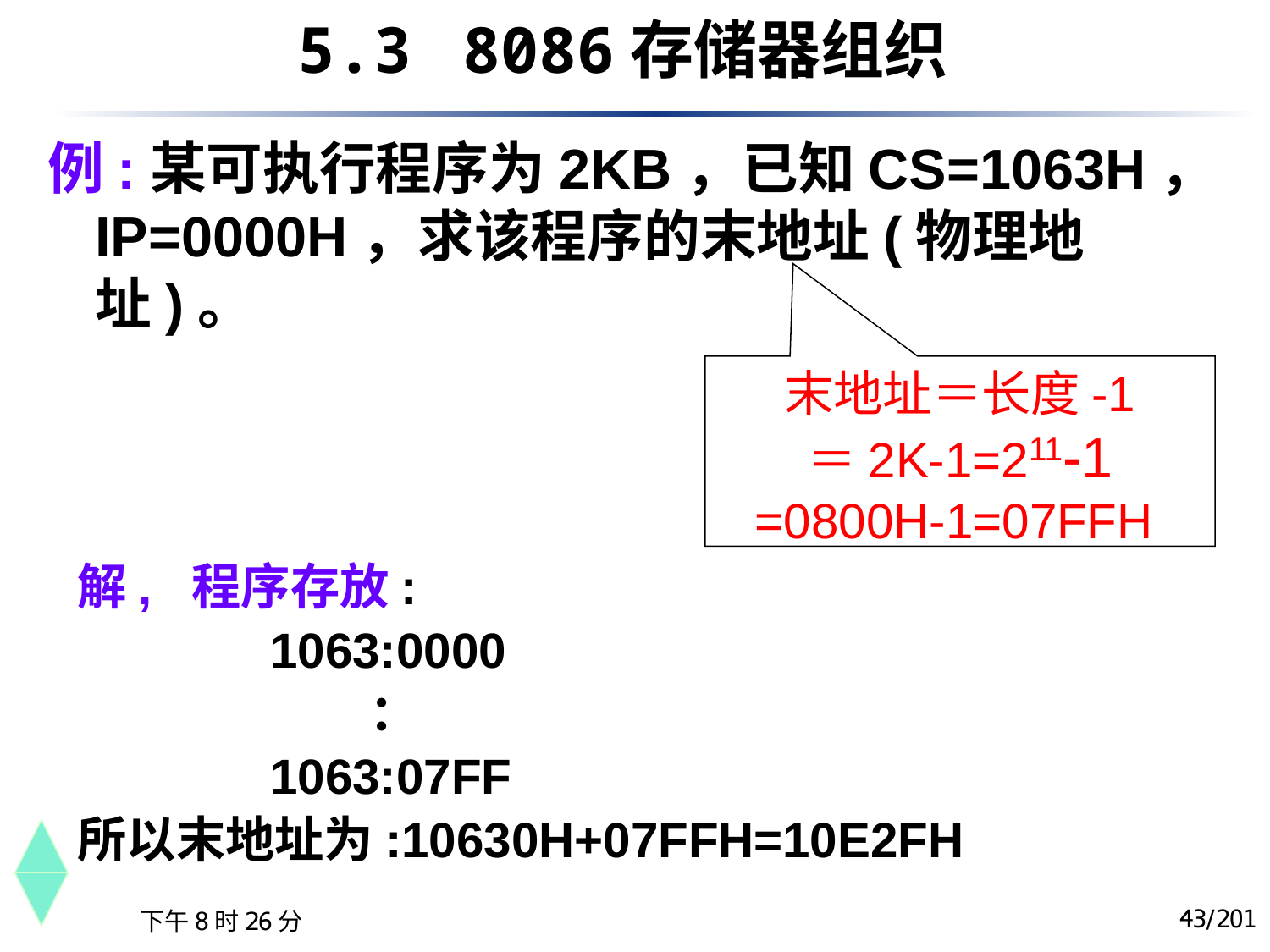

5.3	 8086存储器组织
例:某可执行程序为2KB，已知CS=1063H，IP=0000H，求该程序的末地址(物理地址)。
末地址＝长度-1
＝2K-1=211-1
=0800H-1=07FFH
解,  程序存放:
              1063:0000
                         ：
              1063:07FF
所以末地址为:10630H+07FFH=10E2FH
43/201
下午8时26分